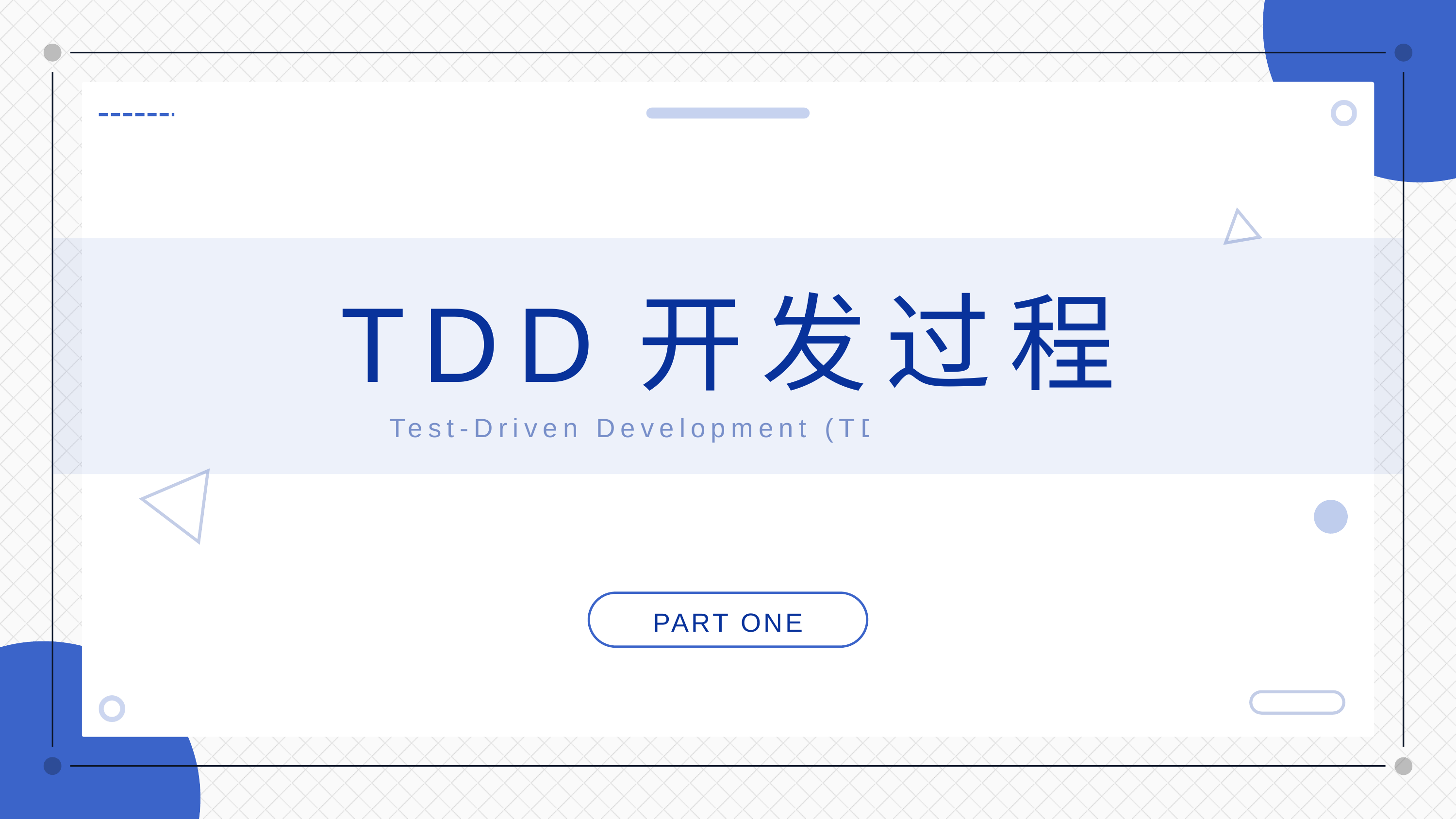

TDD开发过程
Test-Driven Development (TDD) Process

PART ONE